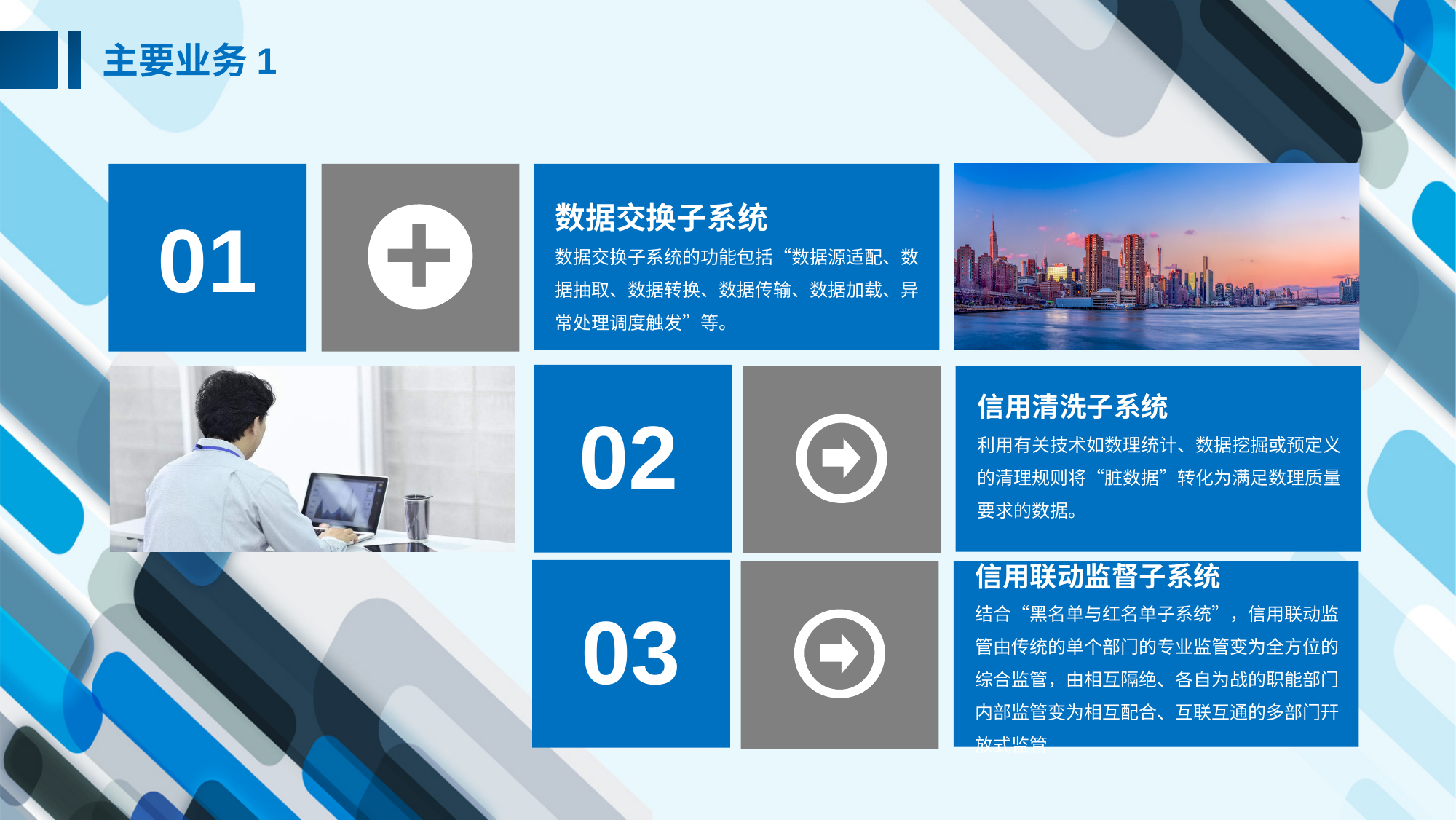

主要业务1

数据交换子系统
数据交换子系统的功能包括“数据源适配、数据抽取、数据转换、数据传输、数据加载、异常处理调度触发”等。
01

信用清洗子系统
利用有关技术如数理统计、数据挖掘或预定义的清理规则将“脏数据”转化为满足数理质量要求的数据。
02

信用联动监督子系统
结合“黑名单与红名单子系统”，信用联动监管由传统的单个部门的专业监管变为全方位的综合监管，由相互隔绝、各自为战的职能部门内部监管变为相互配合、互联互通的多部门幵放式监管

03

延迟符